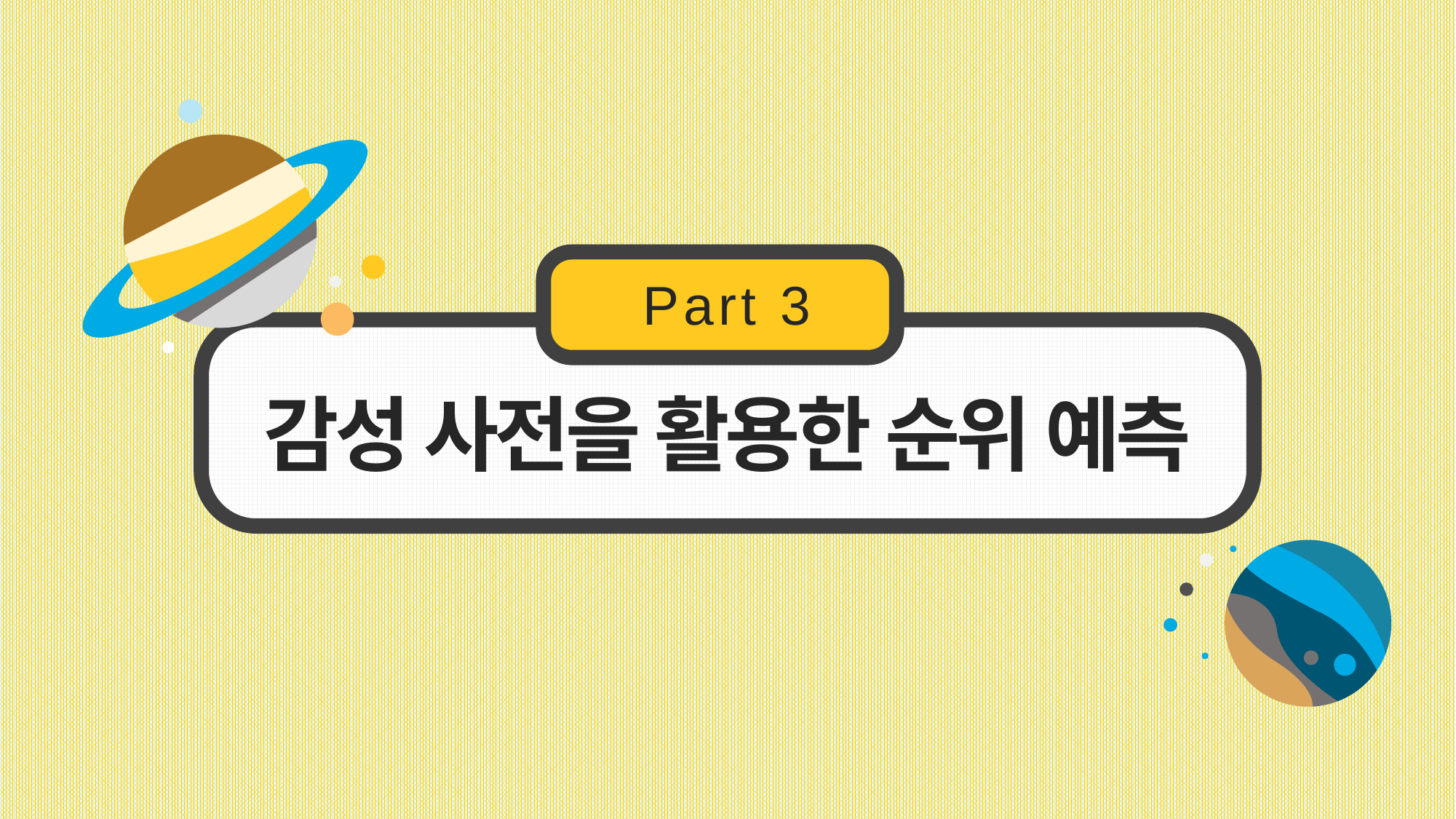

Part 3

감성 사전을 활용한 순위 예측